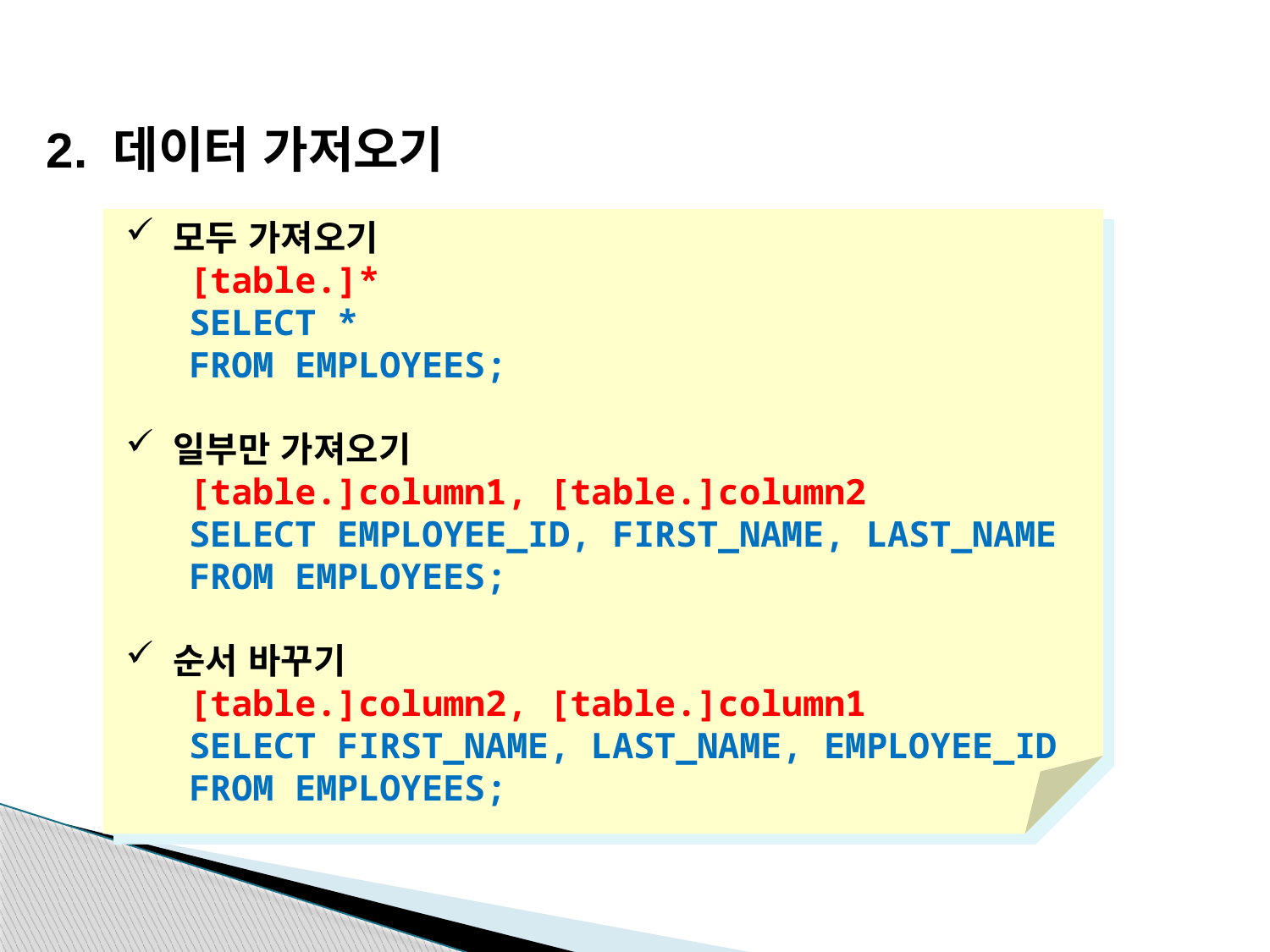

2. 데이터 가저오기
모두 가져오기
   [table.]*
   SELECT *
   FROM EMPLOYEES;

일부만 가져오기
   [table.]column1, [table.]column2
   SELECT EMPLOYEE_ID, FIRST_NAME, LAST_NAME
   FROM EMPLOYEES;

순서 바꾸기
   [table.]column2, [table.]column1
   SELECT FIRST_NAME, LAST_NAME, EMPLOYEE_ID
   FROM EMPLOYEES;